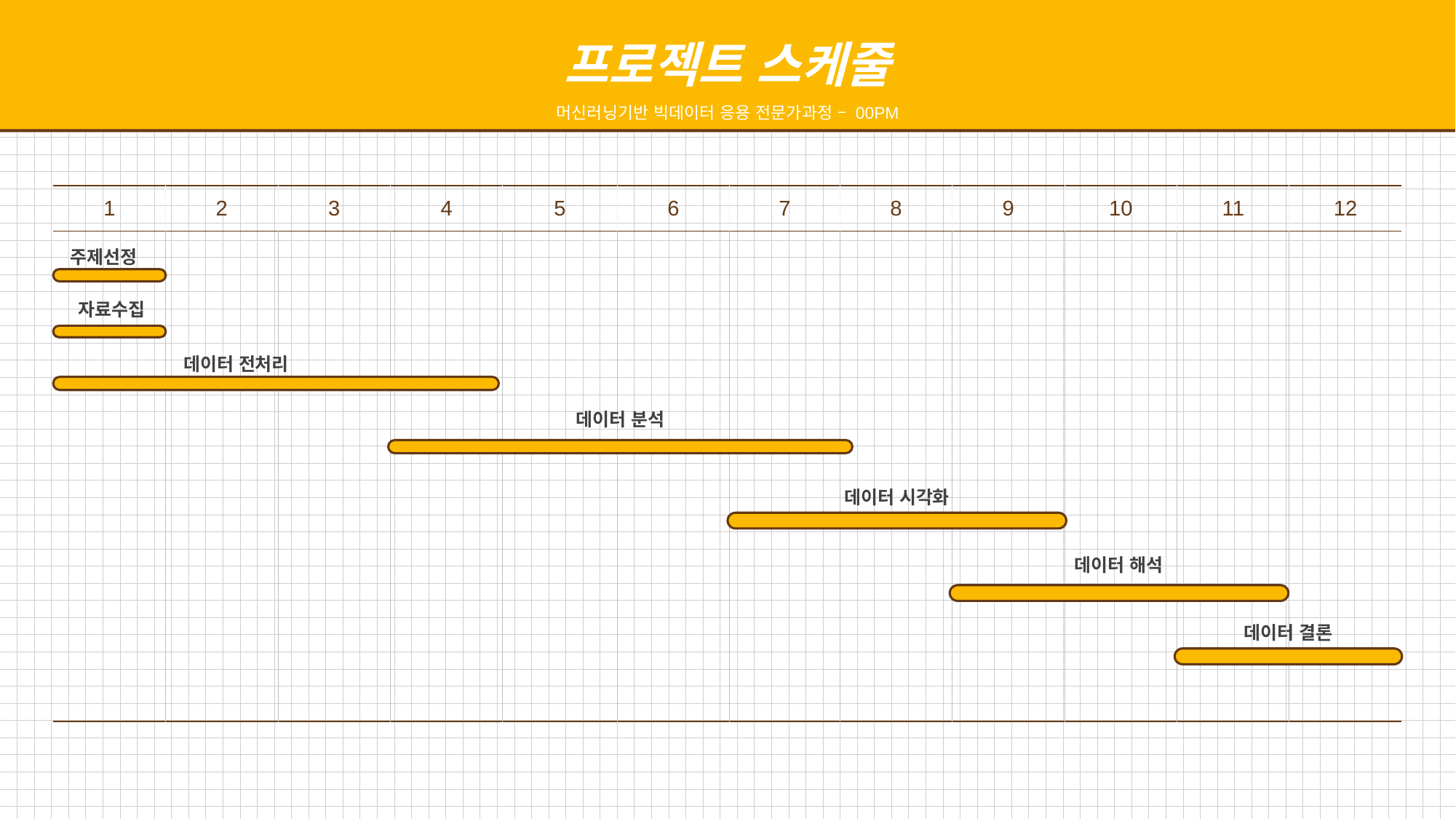

프로젝트 스케줄
머신러닝기반 빅데이터 응용 전문가과정 – 00PM
| 1 | 2 | 3 | 4 | 5 | 6 | 7 | 8 | 9 | 10 | 11 | 12 |
| --- | --- | --- | --- | --- | --- | --- | --- | --- | --- | --- | --- |
|  |  |  |  |  |  |  |  |  |  |  |  |
주제선정

자료수집

데이터 전처리

데이터 분석

데이터 시각화

데이터 해석

데이터 결론